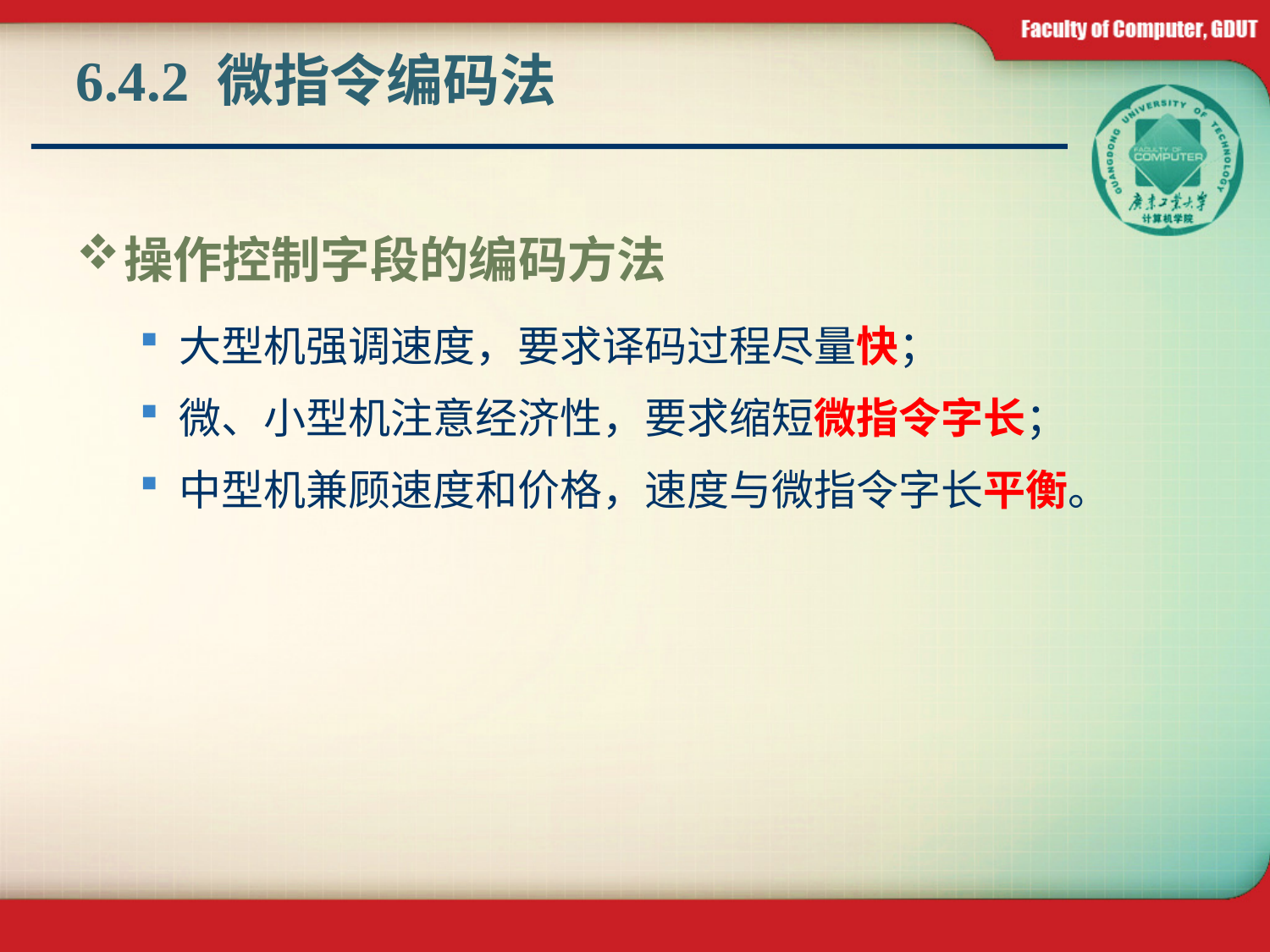

# 6.4.2 微指令编码法
操作控制字段的编码方法
大型机强调速度，要求译码过程尽量快；
微、小型机注意经济性，要求缩短微指令字长；
中型机兼顾速度和价格，速度与微指令字长平衡。